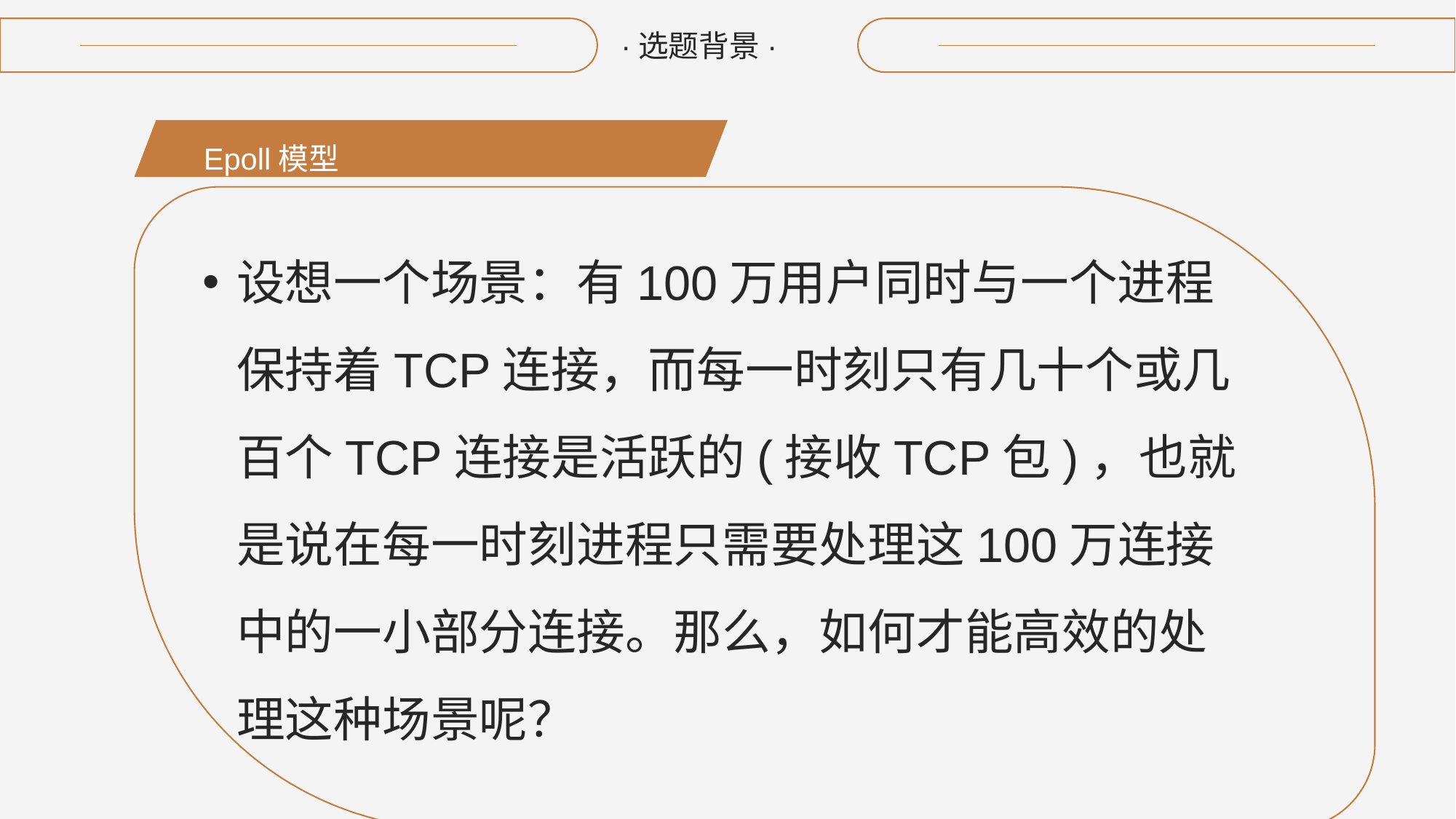

·选题背景·
Epoll模型

设想一个场景：有100万用户同时与一个进程保持着TCP连接，而每一时刻只有几十个或几百个TCP连接是活跃的(接收TCP包)，也就是说在每一时刻进程只需要处理这100万连接中的一小部分连接。那么，如何才能高效的处理这种场景呢？